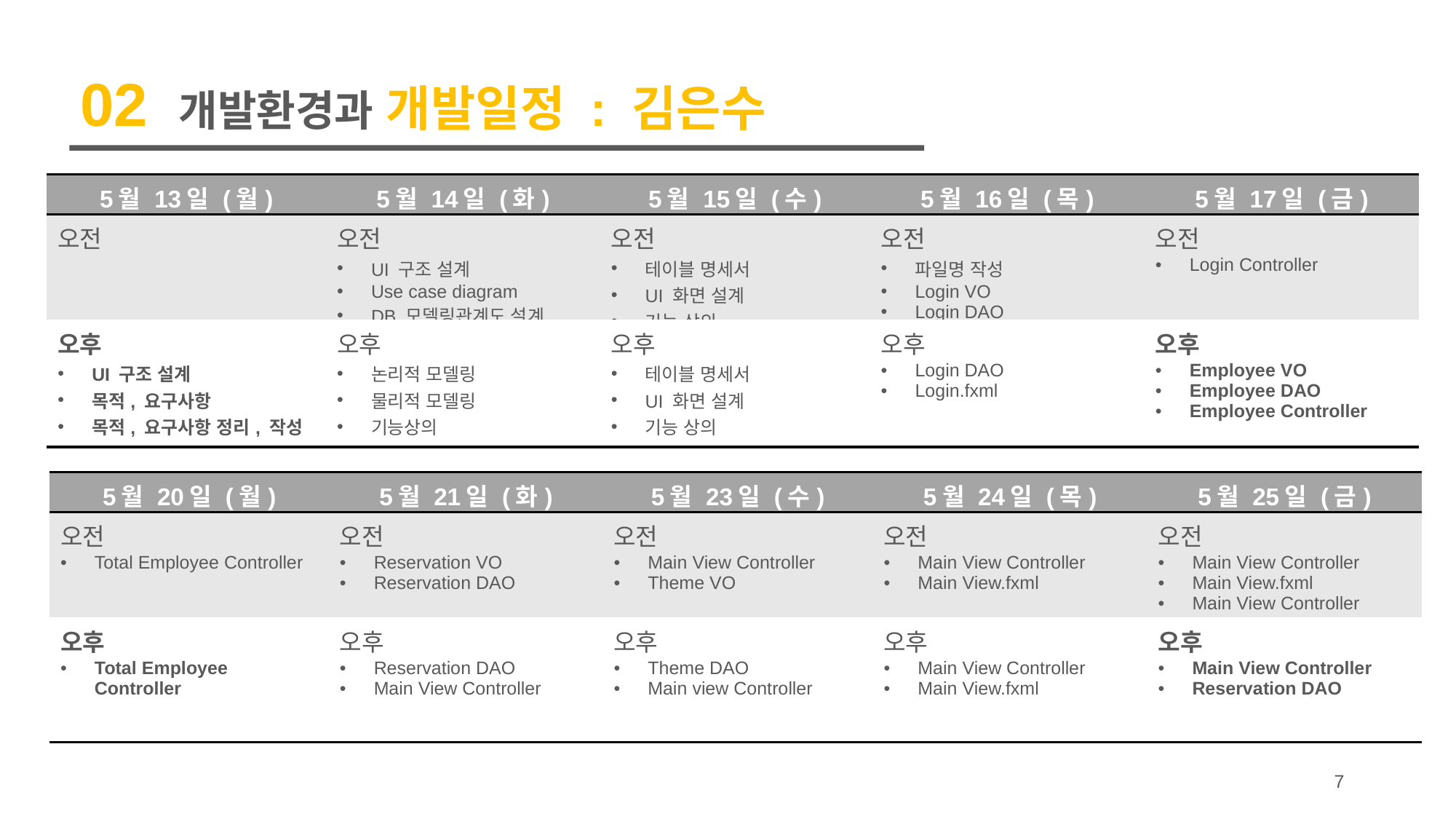

02 개발환경과 개발일정 : 김은수

| 5월 13일 (월) | 5월 14일 (화) | 5월 15일 (수) | 5월 16일 (목) | 5월 17일 (금) |
| --- | --- | --- | --- | --- |
| 오전 | 오전 UI 구조 설계 Use case diagram DB 모델링관계도 설계 | 오전 테이블 명세서 UI 화면 설계 기능 상의 | 오전 파일명 작성 Login VO Login DAO | 오전 Login Controller |
| 오후 UI 구조 설계 목적, 요구사항 목적, 요구사항 정리, 작성 | 오후 논리적 모델링 물리적 모델링 기능상의 | 오후 테이블 명세서 UI 화면 설계 기능 상의 | 오후 Login DAO Login.fxml | 오후 Employee VO Employee DAO Employee Controller |
| 5월 20일 (월) | 5월 21일 (화) | 5월 23일 (수) | 5월 24일 (목) | 5월 25일 (금) |
| --- | --- | --- | --- | --- |
| 오전 Total Employee Controller | 오전 Reservation VO Reservation DAO | 오전 Main View Controller Theme VO | 오전 Main View Controller Main View.fxml | 오전 Main View Controller Main View.fxml Main View Controller |
| 오후 Total Employee Controller | 오후 Reservation DAO Main View Controller | 오후 Theme DAO Main view Controller | 오후 Main View Controller Main View.fxml | 오후 Main View Controller Reservation DAO |
7